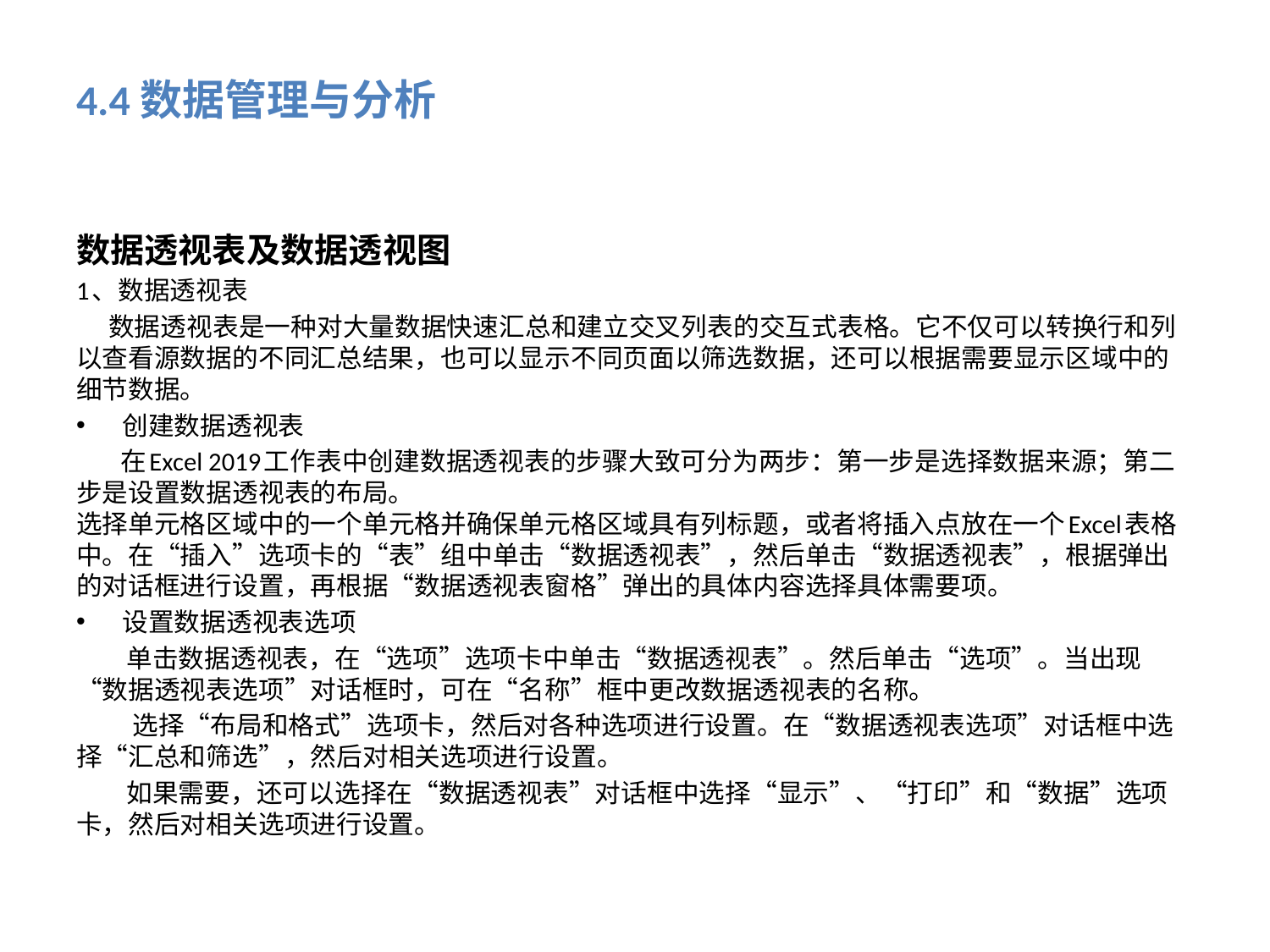

# 4.4数据管理与分析
数据透视表及数据透视图
1、数据透视表
     数据透视表是一种对大量数据快速汇总和建立交叉列表的交互式表格。它不仅可以转换行和列以查看源数据的不同汇总结果，也可以显示不同页面以筛选数据，还可以根据需要显示区域中的细节数据。
创建数据透视表
       在Excel 2019工作表中创建数据透视表的步骤大致可分为两步：第一步是选择数据来源；第二步是设置数据透视表的布局。
选择单元格区域中的一个单元格并确保单元格区域具有列标题，或者将插入点放在一个Excel表格中。在“插入”选项卡的“表”组中单击“数据透视表”，然后单击“数据透视表”，根据弹出的对话框进行设置，再根据“数据透视表窗格”弹出的具体内容选择具体需要项。
设置数据透视表选项
        单击数据透视表，在“选项”选项卡中单击“数据透视表”。然后单击“选项”。当出现“数据透视表选项”对话框时，可在“名称”框中更改数据透视表的名称。
         选择“布局和格式”选项卡，然后对各种选项进行设置。在“数据透视表选项”对话框中选择“汇总和筛选”，然后对相关选项进行设置。
        如果需要，还可以选择在“数据透视表”对话框中选择“显示”、“打印”和“数据”选项卡，然后对相关选项进行设置。